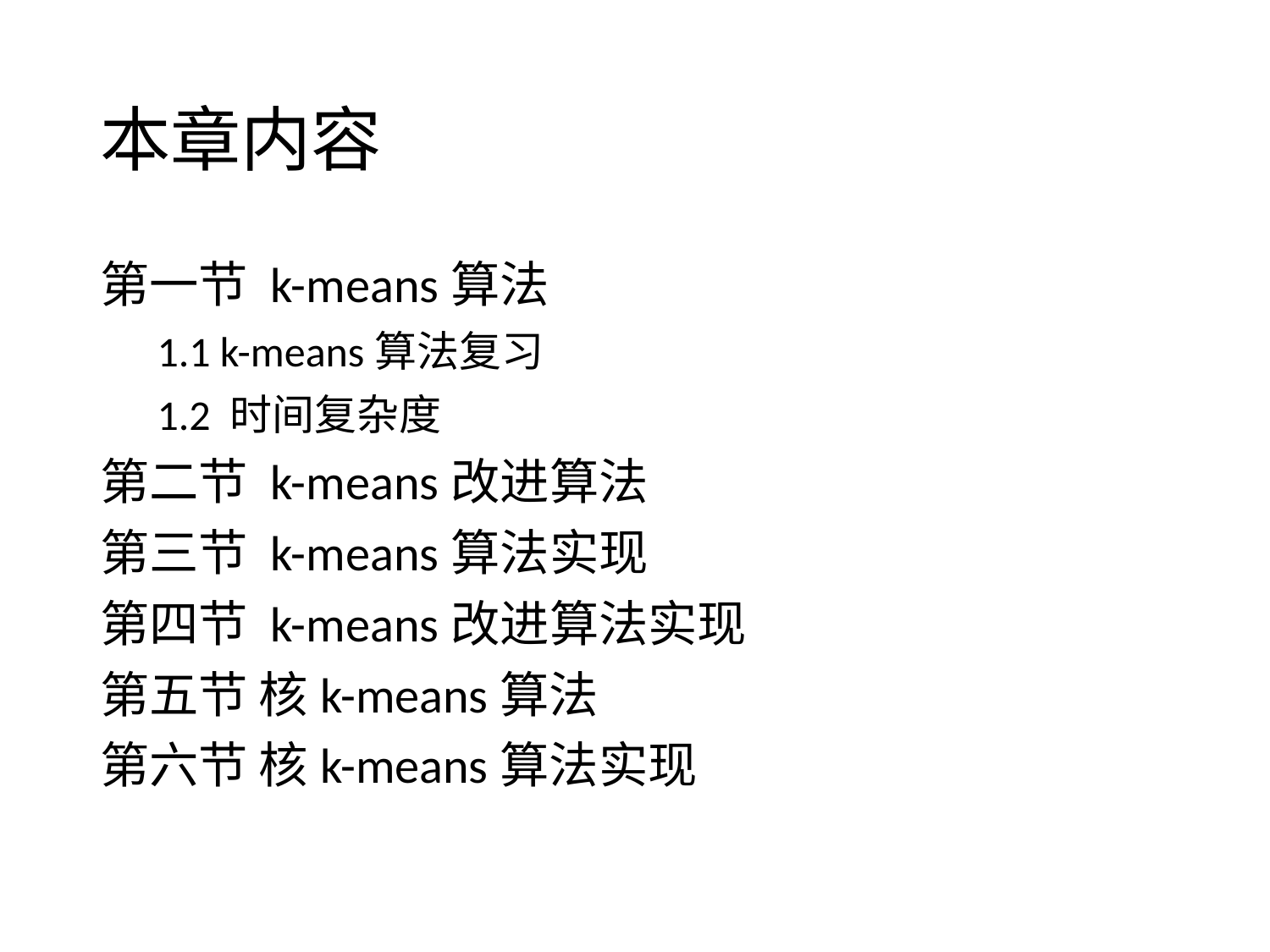

# 本章内容
第一节 k-means算法
      1.1 k-means算法复习
      1.2 时间复杂度
第二节 k-means改进算法
第三节 k-means算法实现
第四节 k-means改进算法实现
第五节 核k-means算法
第六节 核k-means算法实现